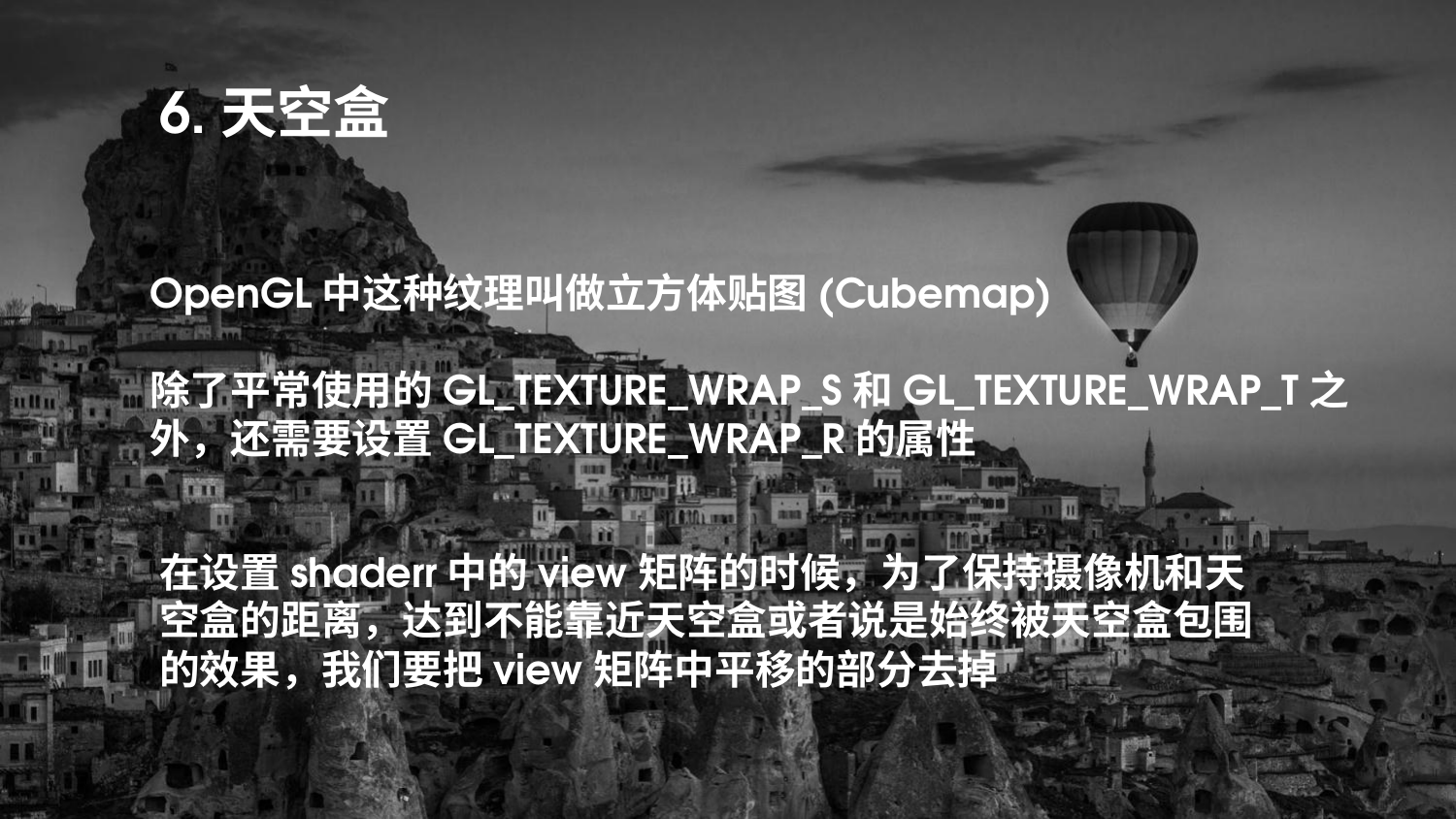

6.天空盒

OpenGL中这种纹理叫做立方体贴图(Cubemap)

除了平常使用的GL_TEXTURE_WRAP_S和GL_TEXTURE_WRAP_T之外，还需要设置GL_TEXTURE_WRAP_R的属性
在设置shaderr中的view矩阵的时候，为了保持摄像机和天空盒的距离，达到不能靠近天空盒或者说是始终被天空盒包围的效果，我们要把view矩阵中平移的部分去掉